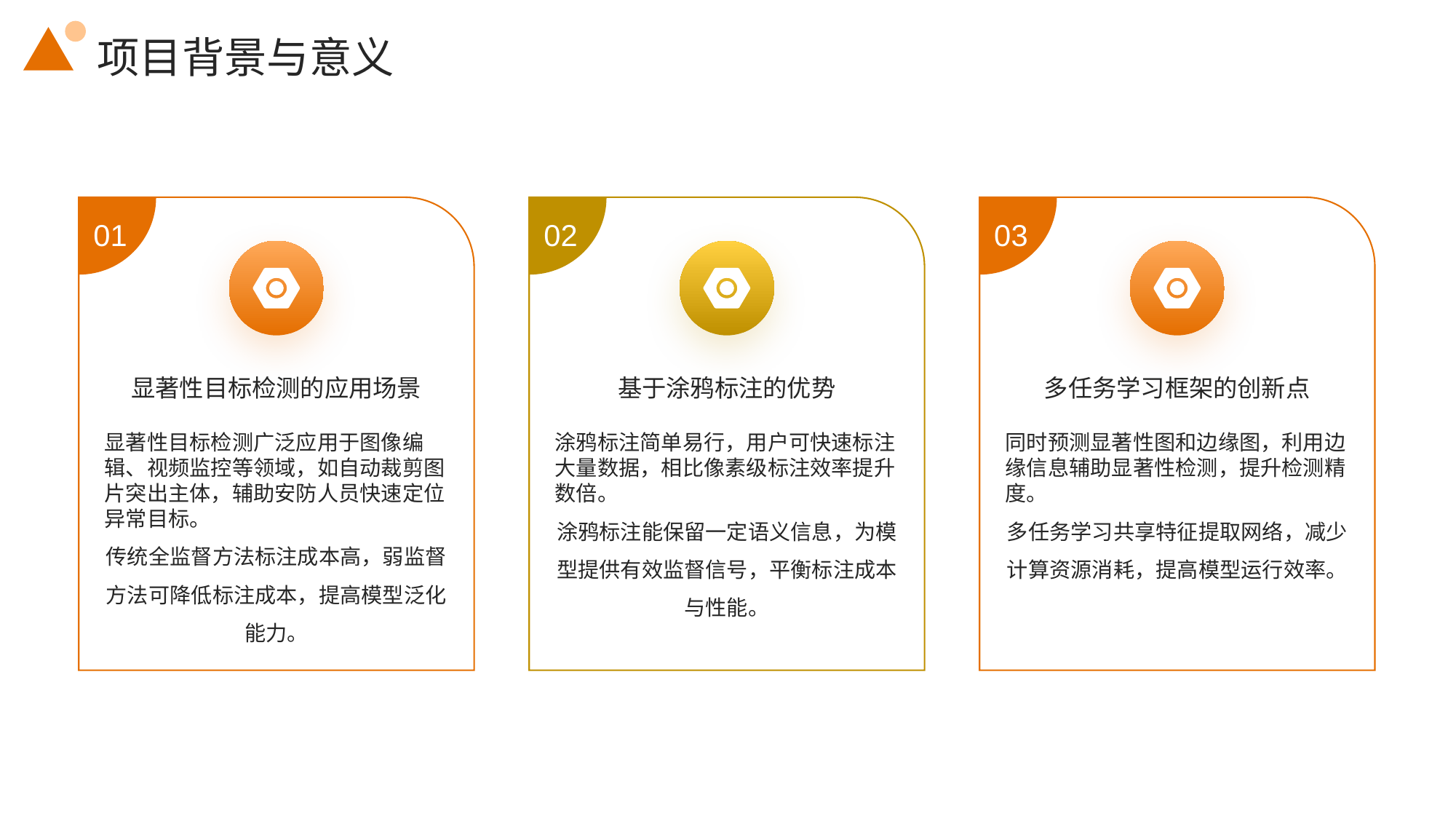

项目背景与意义

01
02
03

显著性目标检测的应用场景
基于涂鸦标注的优势
多任务学习框架的创新点
显著性目标检测广泛应用于图像编辑、视频监控等领域，如自动裁剪图片突出主体，辅助安防人员快速定位异常目标。
传统全监督方法标注成本高，弱监督方法可降低标注成本，提高模型泛化能力。
涂鸦标注简单易行，用户可快速标注大量数据，相比像素级标注效率提升数倍。
涂鸦标注能保留一定语义信息，为模型提供有效监督信号，平衡标注成本与性能。
同时预测显著性图和边缘图，利用边缘信息辅助显著性检测，提升检测精度。
多任务学习共享特征提取网络，减少计算资源消耗，提高模型运行效率。